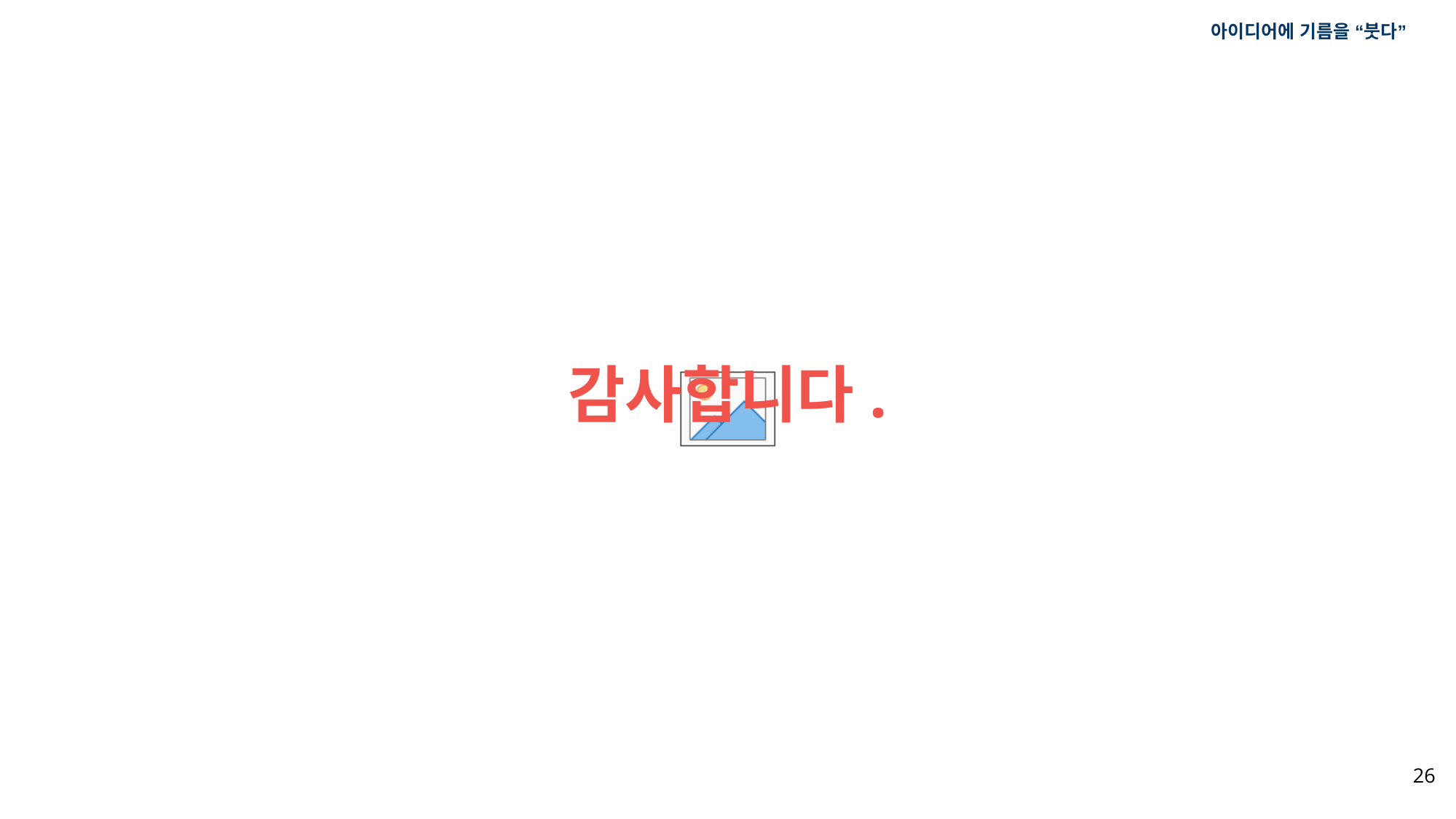

감사합니다.
아이디어에 기름을 “붓다”
THANKS FOR
WATCHING!
Contact Us

Tel: 123-456-7890
Web Site: www.yourwebsite.com
E-mail: your@email.com
26